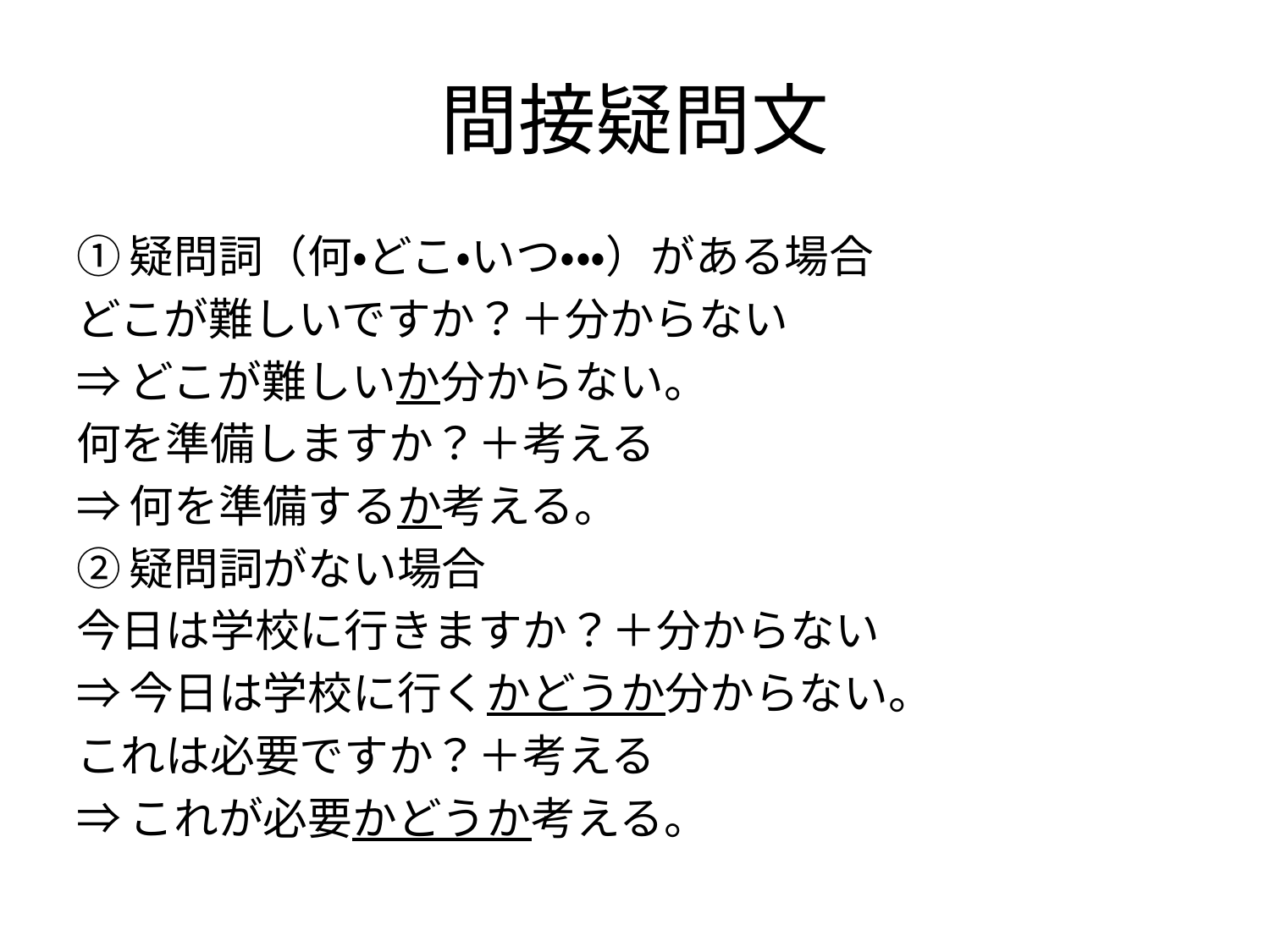

# 間接疑問文
①疑問詞（何・どこ・いつ・・・）がある場合
どこが難しいですか？＋分からない
⇒どこが難しいか分からない。
何を準備しますか？＋考える
⇒何を準備するか考える。
②疑問詞がない場合
今日は学校に行きますか？＋分からない
⇒今日は学校に行くかどうか分からない。
これは必要ですか？＋考える
⇒これが必要かどうか考える。